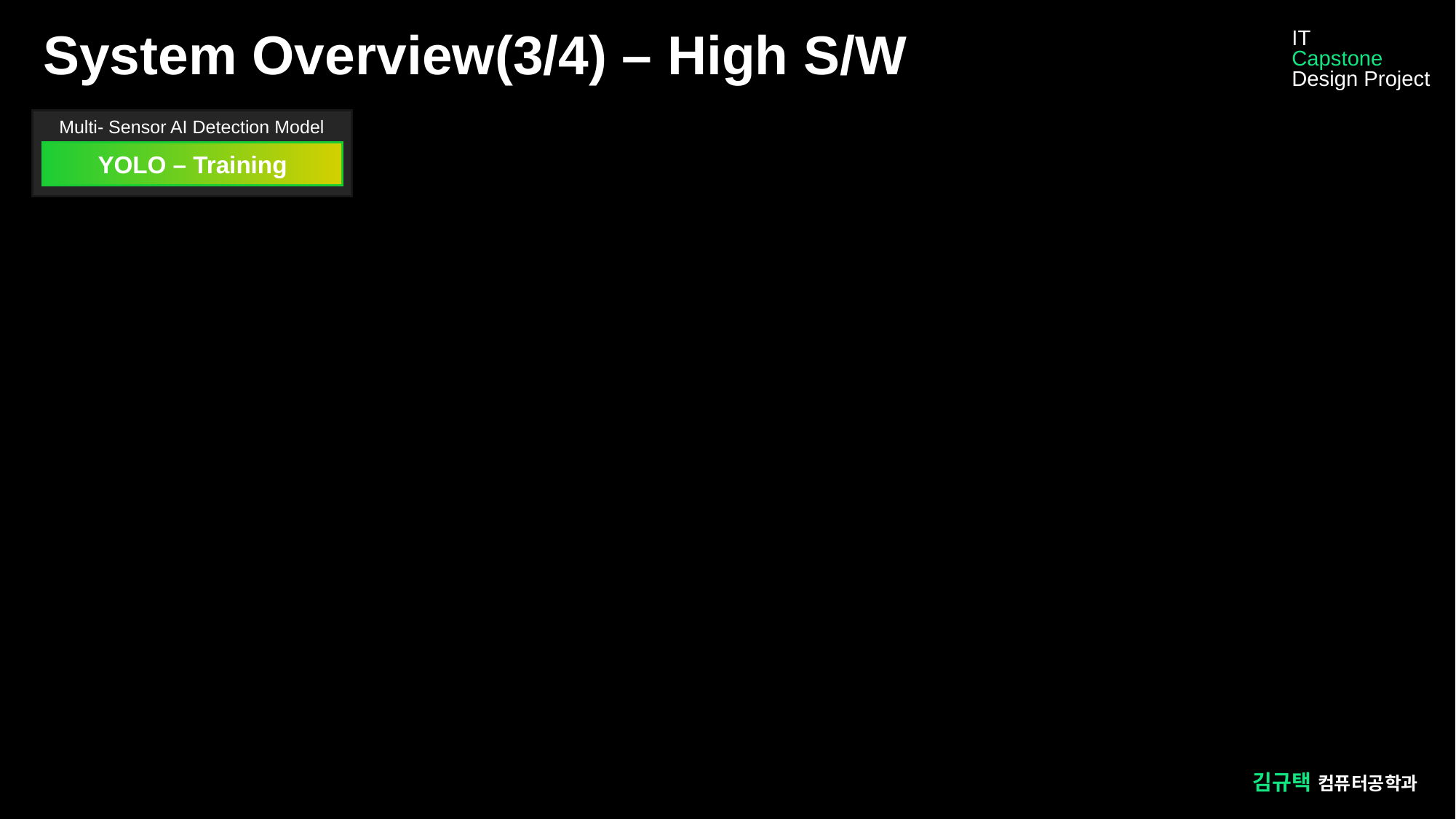

IT
Capstone
Design Project
System Overview(3/4) – High S/W
Multi- Sensor AI Detection Model
YOLO – Training
김규택 컴퓨터공학과